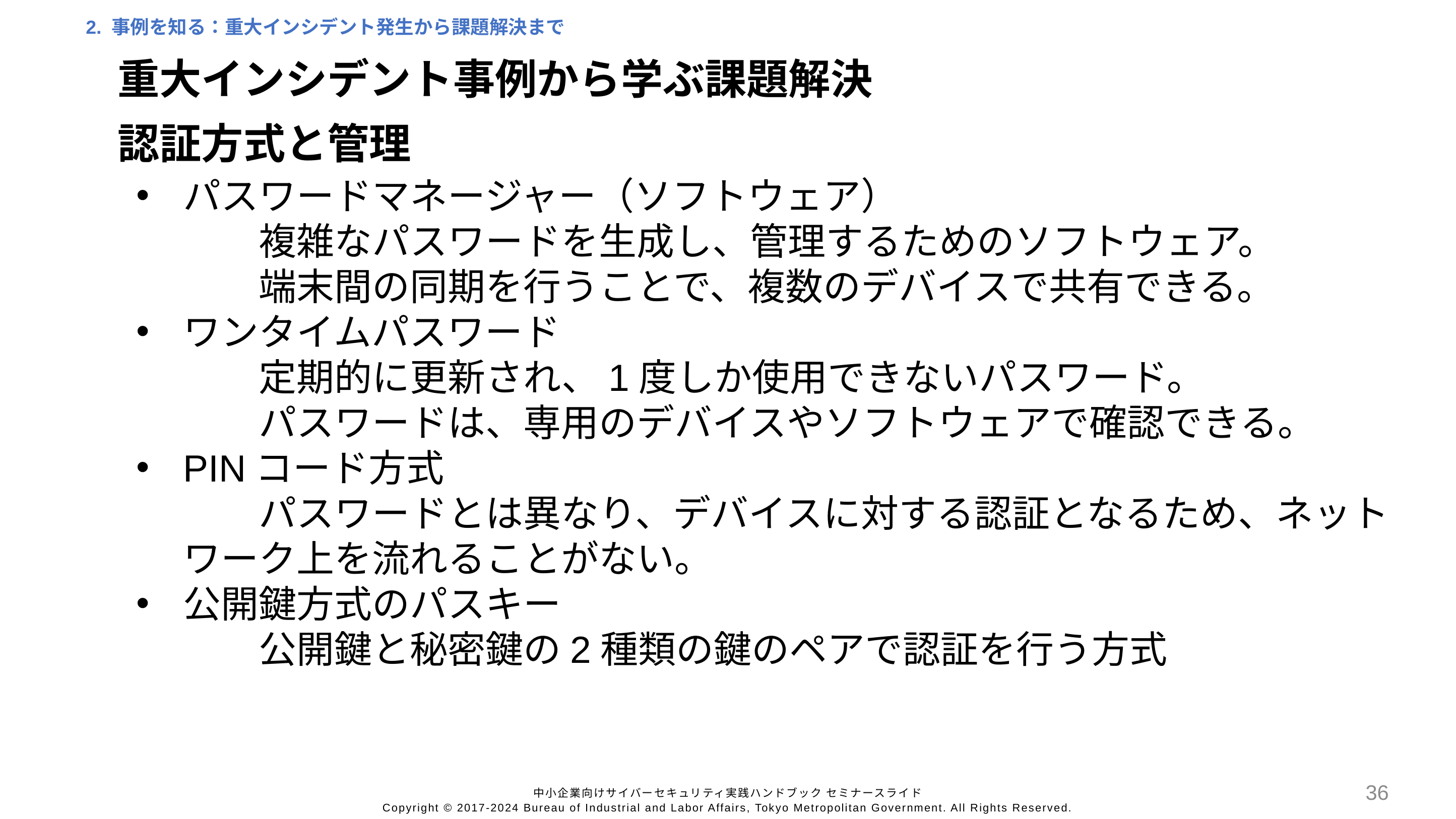

2. 事例を知る：重大インシデント発生から課題解決まで
重大インシデント事例から学ぶ課題解決
認証方式と管理
パスワードマネージャー（ソフトウェア）
	複雑なパスワードを生成し、管理するためのソフトウェア。
	端末間の同期を行うことで、複数のデバイスで共有できる。
ワンタイムパスワード
	定期的に更新され、1度しか使用できないパスワード。
	パスワードは、専用のデバイスやソフトウェアで確認できる。
PINコード方式
	パスワードとは異なり、デバイスに対する認証となるため、ネット	ワーク上を流れることがない。
公開鍵方式のパスキー
	公開鍵と秘密鍵の2種類の鍵のペアで認証を行う方式
36